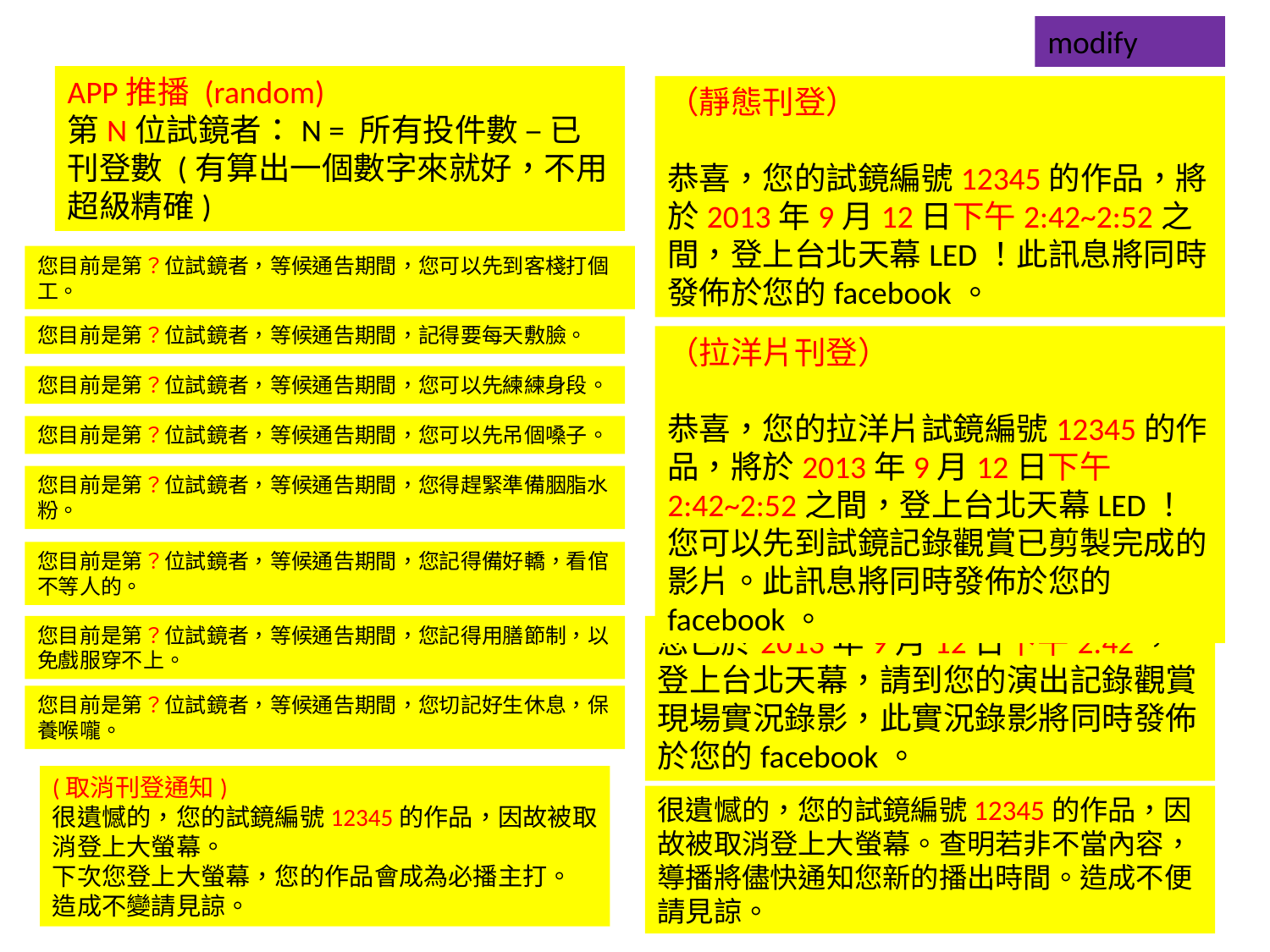

modify
APP推播 (random)
第N位試鏡者：N = 所有投件數 – 已刊登數 (有算出一個數字來就好，不用超級精確)
（靜態刊登）

恭喜，您的試鏡編號12345的作品，將於2013年9月12日下午2:42~2:52之間，登上台北天幕LED！此訊息將同時發佈於您的facebook。
您目前是第？位試鏡者，等候通告期間，您可以先到客棧打個工。
您目前是第？位試鏡者，等候通告期間，記得要每天敷臉。
（拉洋片刊登）

恭喜，您的拉洋片試鏡編號12345的作品，將於2013年9月12日下午2:42~2:52之間，登上台北天幕LED！您可以先到試鏡記錄觀賞已剪製完成的影片。此訊息將同時發佈於您的facebook。
您目前是第？位試鏡者，等候通告期間，您可以先練練身段。
您目前是第？位試鏡者，等候通告期間，您可以先吊個嗓子。
您目前是第？位試鏡者，等候通告期間，您得趕緊準備胭脂水粉。
您目前是第？位試鏡者，等候通告期間，您記得備好轎，看倌不等人的。
您目前是第？位試鏡者，等候通告期間，您記得用膳節制，以免戲服穿不上。
您已於2013年9月12日下午2:42，登上台北天幕，請到您的演出記錄觀賞現場實況錄影，此實況錄影將同時發佈於您的facebook。
您目前是第？位試鏡者，等候通告期間，您切記好生休息，保養喉嚨。
(取消刊登通知)
很遺憾的，您的試鏡編號12345的作品，因故被取消登上大螢幕。
下次您登上大螢幕，您的作品會成為必播主打。
造成不變請見諒。
很遺憾的，您的試鏡編號12345的作品，因故被取消登上大螢幕。查明若非不當內容，導播將儘快通知您新的播出時間。造成不便請見諒。